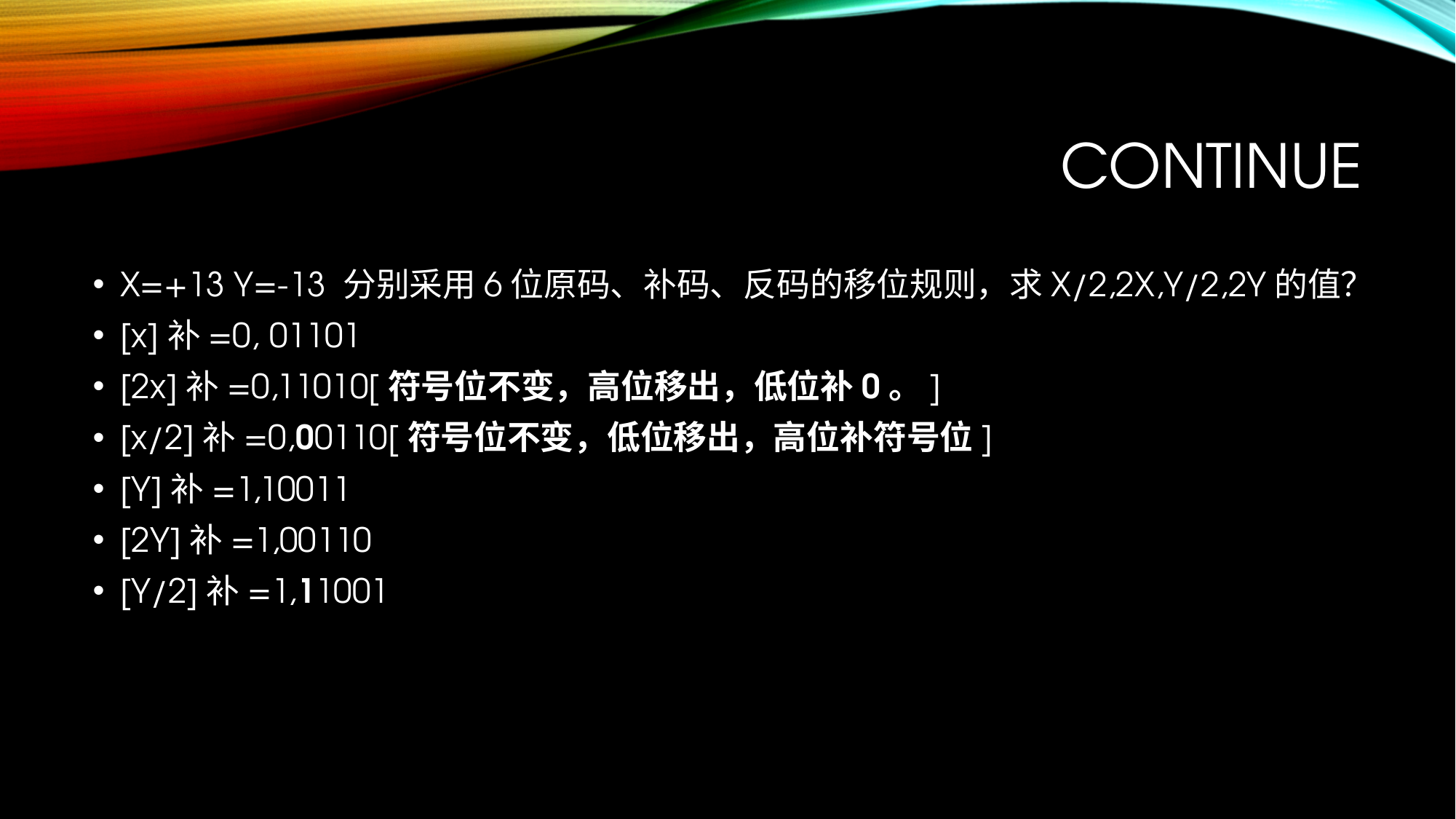

# Continue
X=+13 Y=-13 分别采用6位原码、补码、反码的移位规则，求X/2,2X,Y/2,2Y的值？
[x]补=0, 01101
[2x]补=0,11010[符号位不变，高位移出，低位补0。]
[x/2]补=0,00110[符号位不变，低位移出，高位补符号位]
[Y]补=1,10011
[2Y]补=1,00110
[Y/2]补=1,11001